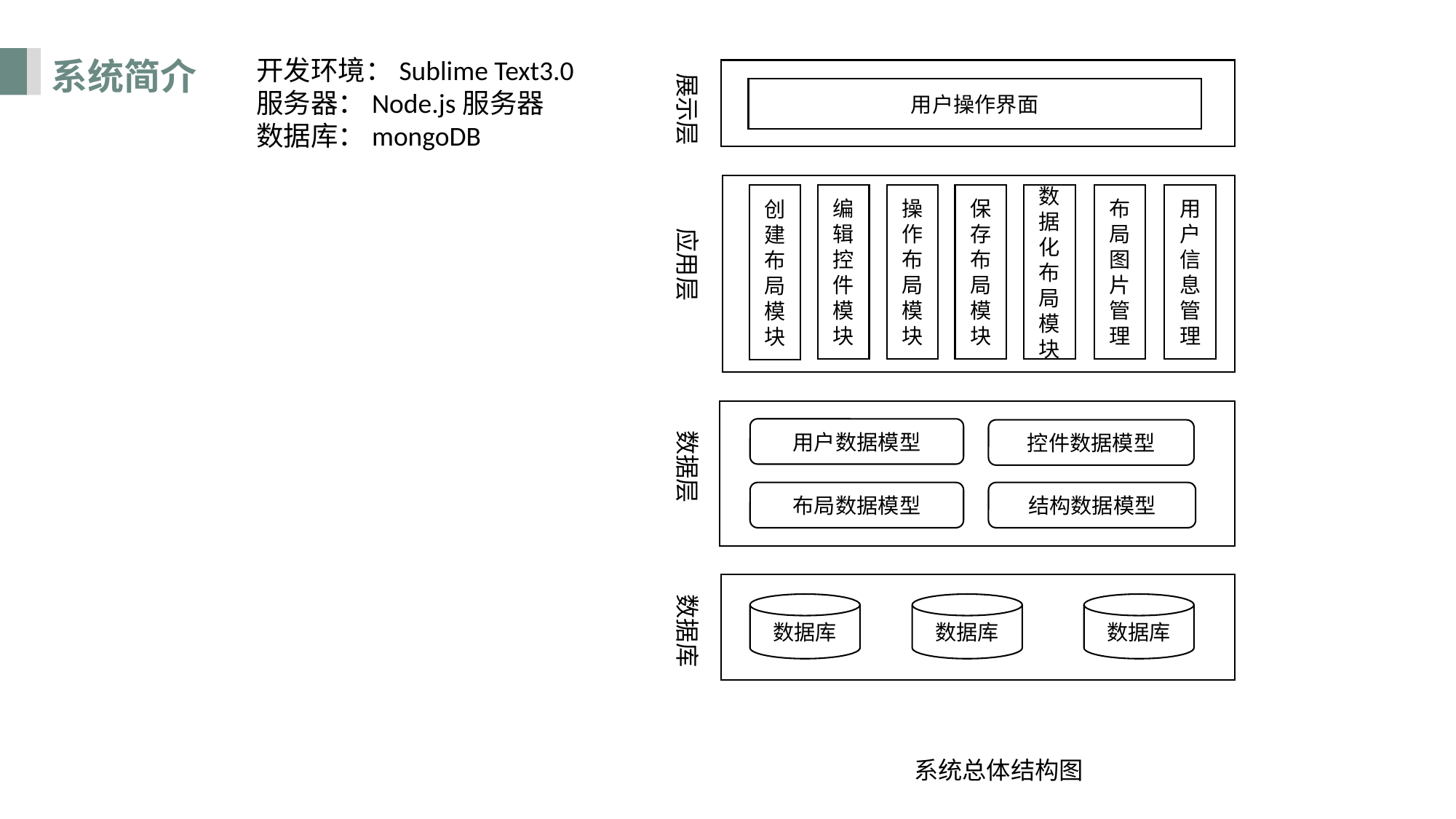

开发环境：Sublime Text3.0
服务器：Node.js服务器
数据库：mongoDB

系统简介

展示层
用户操作界面

布局图片管理
用户信息管理
操作布局模块
保存布局模块
数据化布局模块
创建布局模块
编辑控件模块
应用层

用户数据模型
控件数据模型
数据层
布局数据模型
结构数据模型

数据库
数据库
数据库
数据库
系统总体结构图